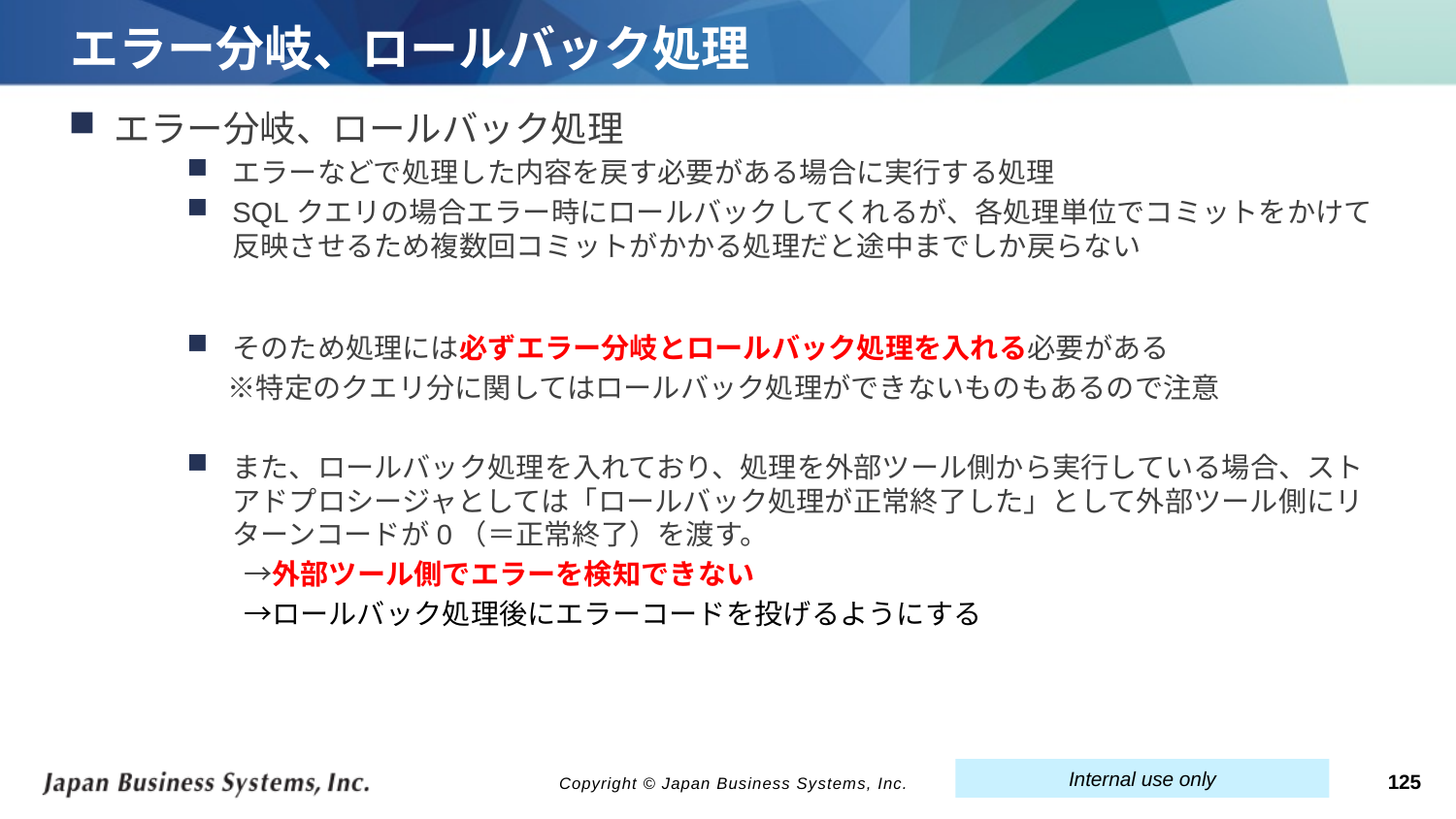

# エラー分岐、ロールバック処理
エラー分岐、ロールバック処理
エラーなどで処理した内容を戻す必要がある場合に実行する処理
SQLクエリの場合エラー時にロールバックしてくれるが、各処理単位でコミットをかけて反映させるため複数回コミットがかかる処理だと途中までしか戻らない

そのため処理には必ずエラー分岐とロールバック処理を入れる必要がある
　  ※特定のクエリ分に関してはロールバック処理ができないものもあるので注意

また、ロールバック処理を入れており、処理を外部ツール側から実行している場合、ストアドプロシージャとしては「ロールバック処理が正常終了した」として外部ツール側にリターンコードが0（＝正常終了）を渡す。
　　→外部ツール側でエラーを検知できない
　　→ロールバック処理後にエラーコードを投げるようにする